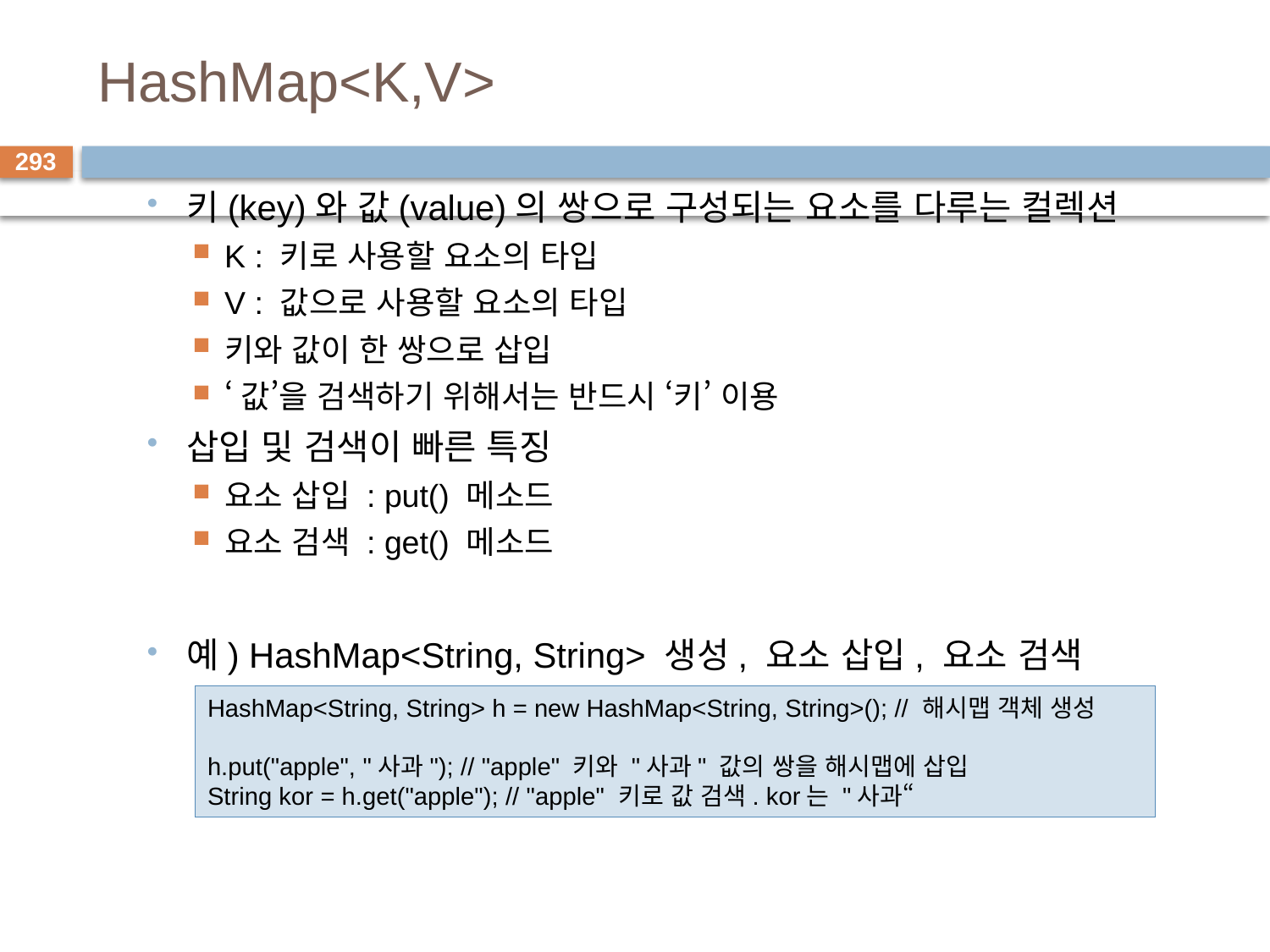

# HashMap<K,V>
293
키(key)와 값(value)의 쌍으로 구성되는 요소를 다루는 컬렉션
K : 키로 사용할 요소의 타입
V : 값으로 사용할 요소의 타입
키와 값이 한 쌍으로 삽입
‘값’을 검색하기 위해서는 반드시 ‘키’ 이용
삽입 및 검색이 빠른 특징
요소 삽입 : put() 메소드
요소 검색 : get() 메소드

예) HashMap<String, String> 생성, 요소 삽입, 요소 검색
HashMap<String, String> h = new HashMap<String, String>(); // 해시맵 객체 생성

h.put("apple", "사과"); // "apple" 키와 "사과" 값의 쌍을 해시맵에 삽입
String kor = h.get("apple"); // "apple" 키로 값 검색. kor는 "사과“